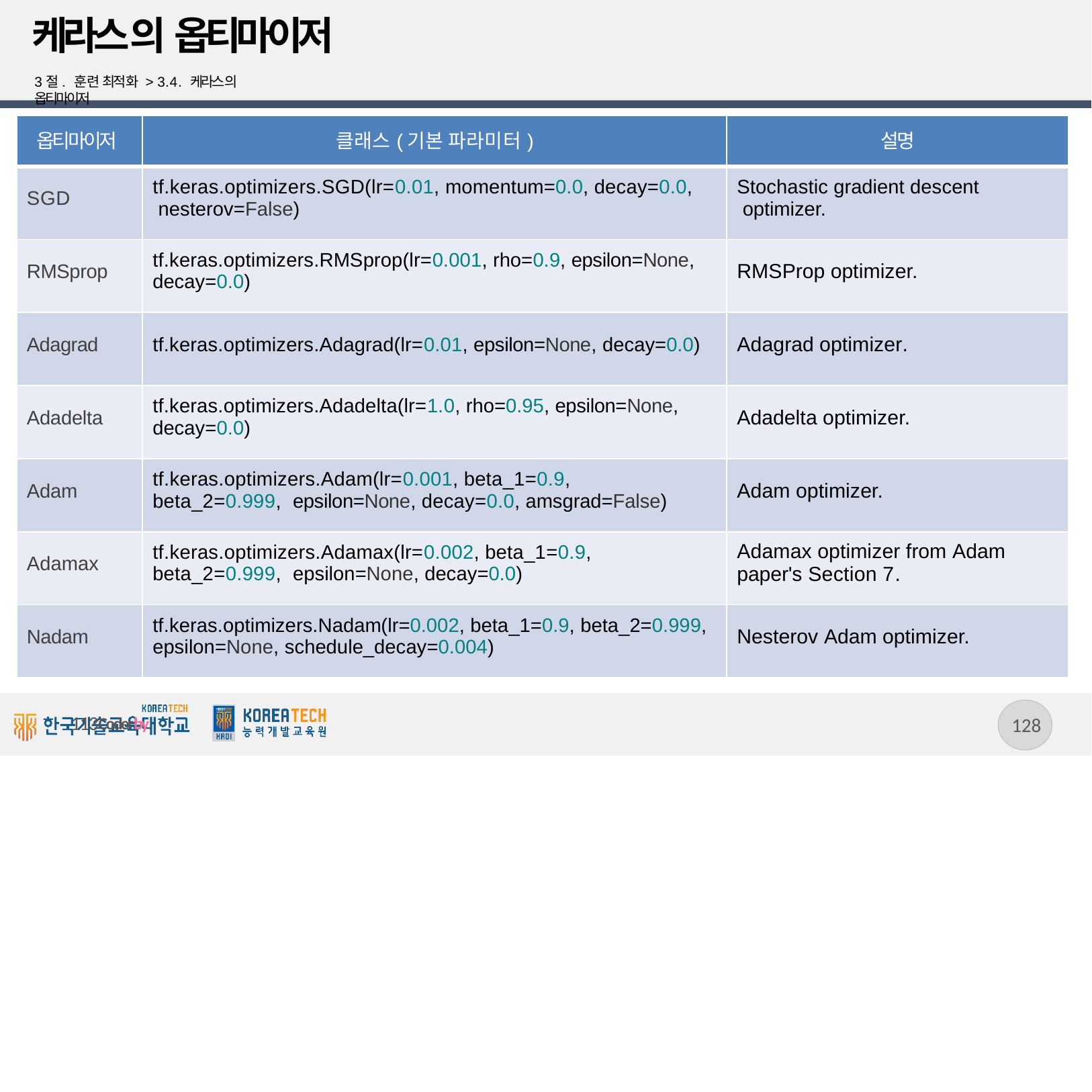

# 케라스의 옵티마이저
3절. 훈련 최적화 > 3.4. 케라스의 옵티마이저
| 옵티마이저 | 클래스(기본 파라미터) | 설명 |
| --- | --- | --- |
| SGD | tf.keras.optimizers.SGD(lr=0.01, momentum=0.0, decay=0.0, nesterov=False) | Stochastic gradient descent optimizer. |
| RMSprop | tf.keras.optimizers.RMSprop(lr=0.001, rho=0.9, epsilon=None, decay=0.0) | RMSProp optimizer. |
| Adagrad | tf.keras.optimizers.Adagrad(lr=0.01, epsilon=None, decay=0.0) | Adagrad optimizer. |
| Adadelta | tf.keras.optimizers.Adadelta(lr=1.0, rho=0.95, epsilon=None, decay=0.0) | Adadelta optimizer. |
| Adam | tf.keras.optimizers.Adam(lr=0.001, beta\_1=0.9, beta\_2=0.999, epsilon=None, decay=0.0, amsgrad=False) | Adam optimizer. |
| Adamax | tf.keras.optimizers.Adamax(lr=0.002, beta\_1=0.9, beta\_2=0.999, epsilon=None, decay=0.0) | Adamax optimizer from Adam paper's Section 7. |
| Nadam | tf.keras.optimizers.Nadam(lr=0.002, beta\_1=0.9, beta\_2=0.999, epsilon=None, schedule\_decay=0.004) | Nesterov Adam optimizer. |
128
113Coderby